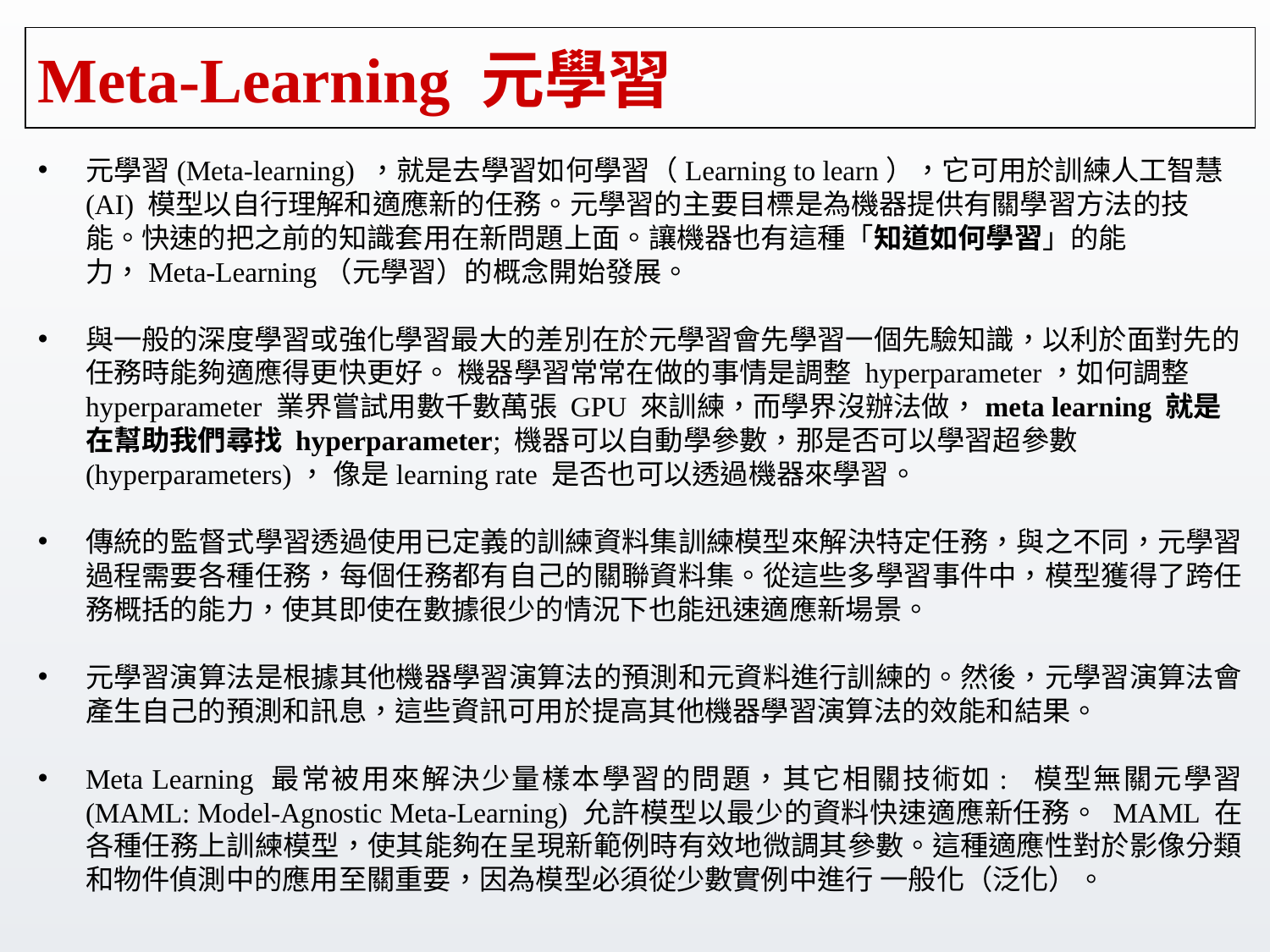

# Meta-Learning 元學習
元學習(Meta-learning) ，就是去學習如何學習（Learning to learn），它可用於訓練人工智慧(AI) 模型以自行理解和適應新的任務。元學習的主要目標是為機器提供有關學習方法的技能。快速的把之前的知識套用在新問題上面。讓機器也有這種「知道如何學習」的能力，Meta-Learning（元學習）的概念開始發展。

與一般的深度學習或強化學習最大的差別在於元學習會先學習一個先驗知識，以利於面對先的任務時能夠適應得更快更好。 機器學習常常在做的事情是調整 hyperparameter，如何調整 hyperparameter 業界嘗試用數千數萬張 GPU 來訓練，而學界沒辦法做，meta learning 就是在幫助我們尋找 hyperparameter; 機器可以自動學參數，那是否可以學習超參數 (hyperparameters)， 像是learning rate 是否也可以透過機器來學習。

傳統的監督式學習透過使用已定義的訓練資料集訓練模型來解決特定任務，與之不同，元學習過程需要各種任務，每個任務都有自己的關聯資料集。從這些多學習事件中，模型獲得了跨任務概括的能力，使其即使在數據很少的情況下也能迅速適應新場景。

元學習演算法是根據其他機器學習演算法的預測和元資料進行訓練的。然後，元學習演算法會產生自己的預測和訊息，這些資訊可用於提高其他機器學習演算法的效能和結果。

Meta Learning 最常被用來解決少量樣本學習的問題，其它相關技術如:  模型無關元學習 (MAML: Model-Agnostic Meta-Learning) 允許模型以最少的資料快速適應新任務。 MAML 在各種任務上訓練模型，使其能夠在呈現新範例時有效地微調其參數。這種適應性對於影像分類和物件偵測中的應用至關重要，因為模型必須從少數實例中進行 一般化（泛化）。